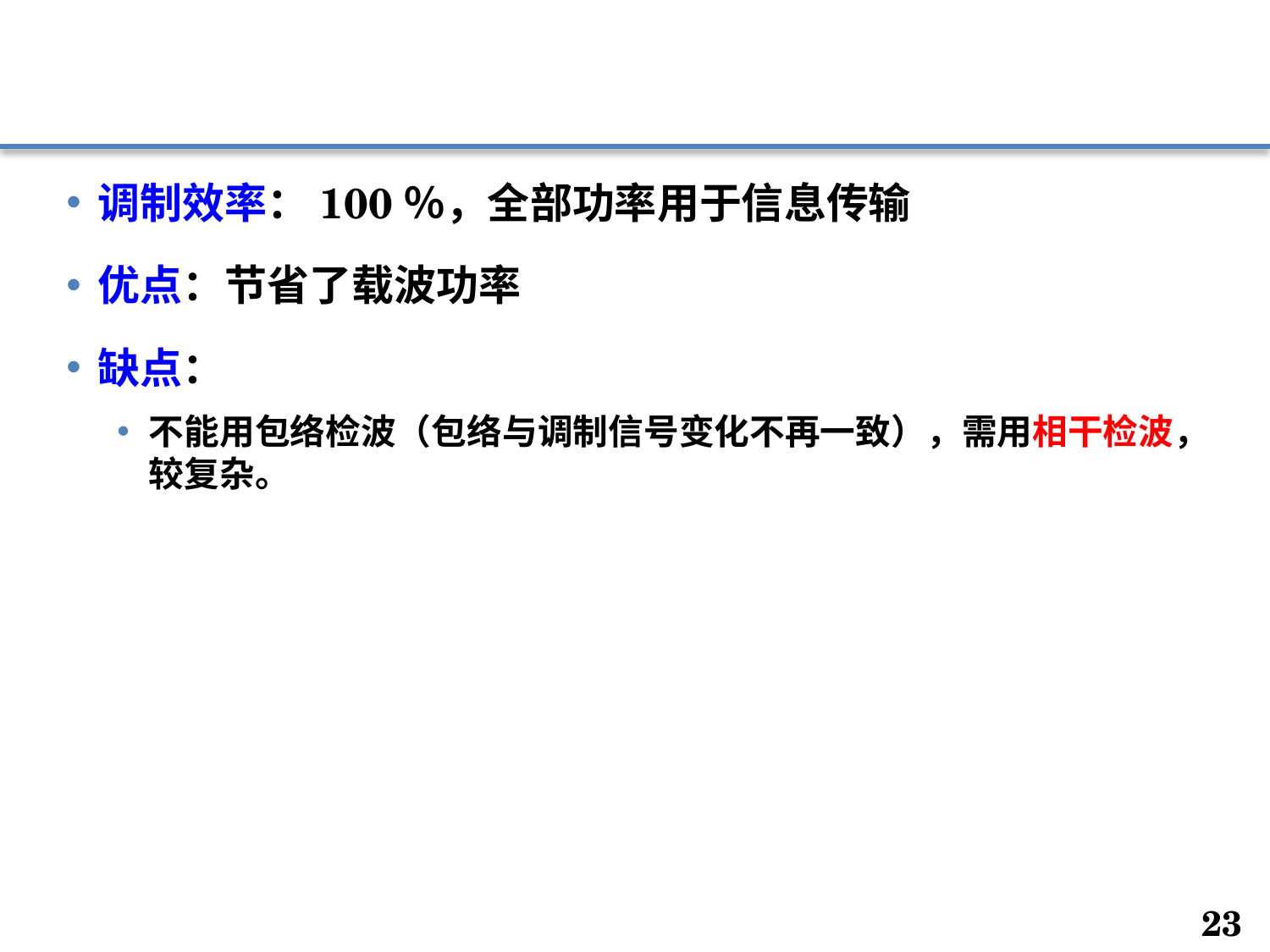

#
调制效率：100％，全部功率用于信息传输
优点：节省了载波功率
缺点：
不能用包络检波（包络与调制信号变化不再一致），需用相干检波，较复杂。

23